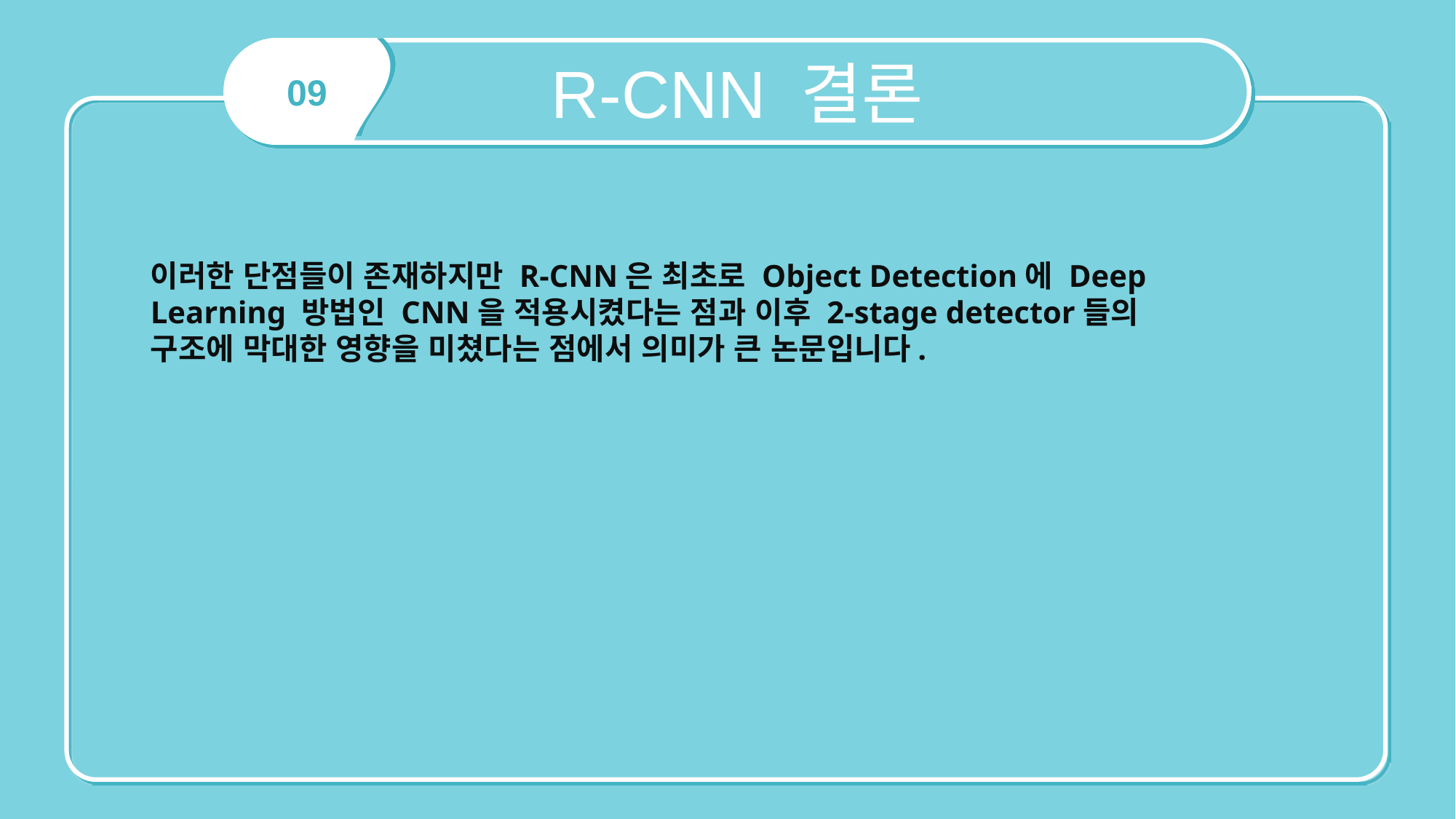

R-CNN 결론
09

이러한 단점들이 존재하지만 R-CNN은 최초로 Object Detection에 Deep Learning 방법인 CNN을 적용시켰다는 점과 이후 2-stage detector들의 구조에 막대한 영향을 미쳤다는 점에서 의미가 큰 논문입니다.